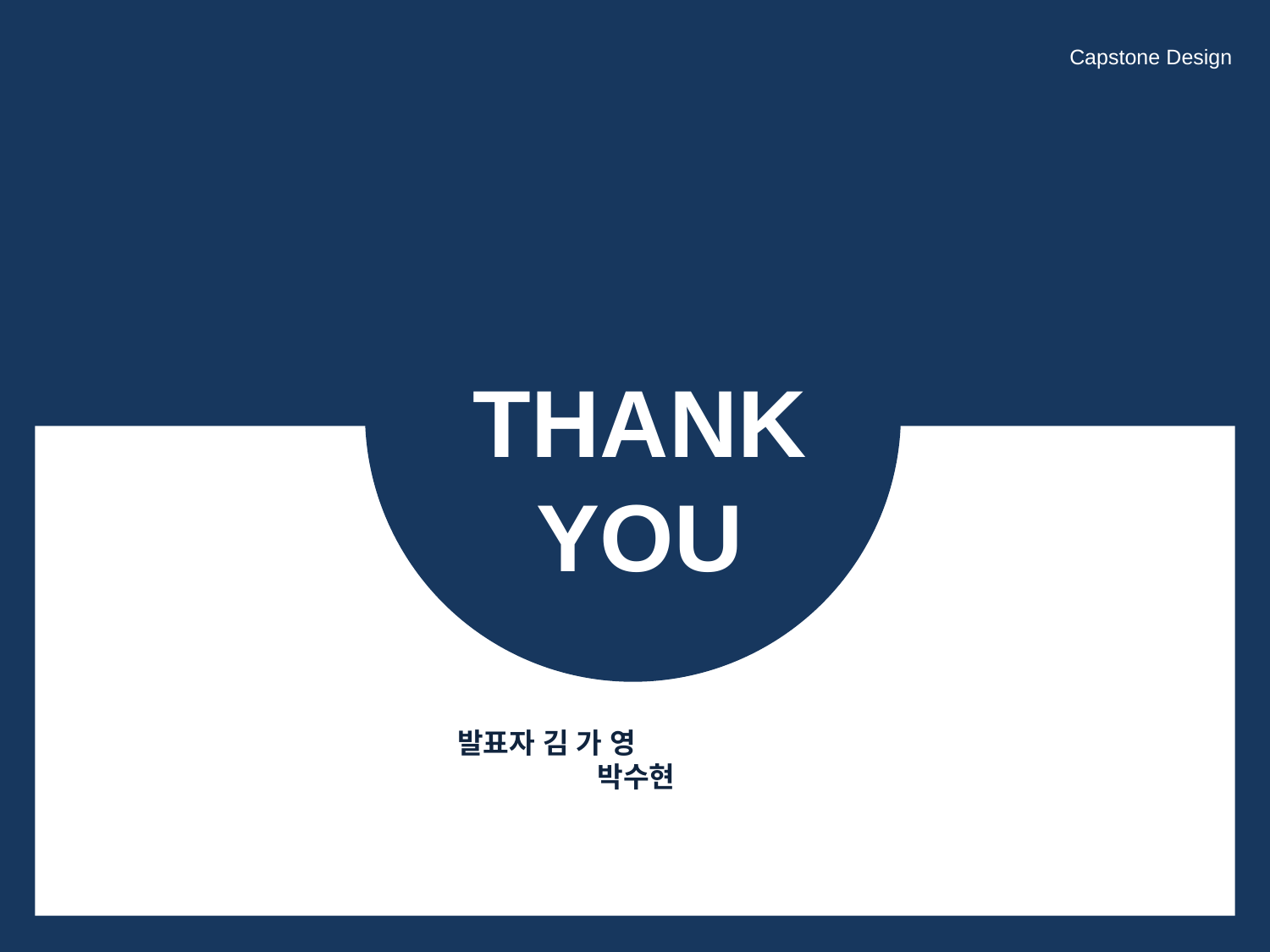

Capstone Design

THANK
YOU

발표자 김 가 영
                 박수현